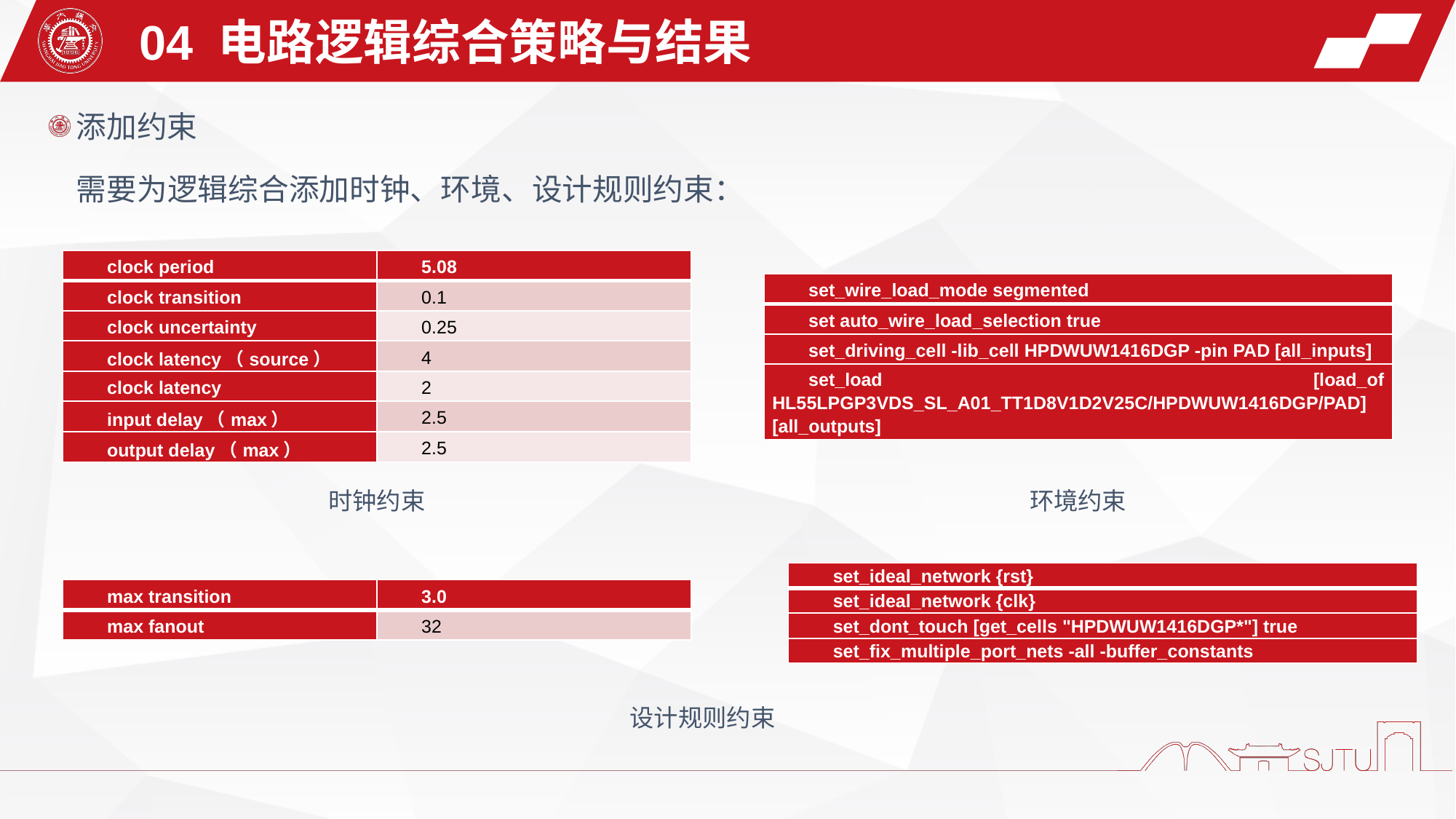

04 电路逻辑综合策略与结果
添加约束
   需要为逻辑综合添加时钟、环境、设计规则约束：
| clock period | 5.08 |
| --- | --- |
| clock transition | 0.1 |
| clock uncertainty | 0.25 |
| clock latency（source） | 4 |
| clock latency | 2 |
| input delay（max） | 2.5 |
| output delay（max） | 2.5 |
| set\_wire\_load\_mode segmented |
| --- |
| set auto\_wire\_load\_selection true |
| set\_driving\_cell -lib\_cell HPDWUW1416DGP -pin PAD [all\_inputs] |
| set\_load [load\_of HL55LPGP3VDS\_SL\_A01\_TT1D8V1D2V25C/HPDWUW1416DGP/PAD] [all\_outputs] |
时钟约束
环境约束
| set\_ideal\_network {rst} |
| --- |
| set\_ideal\_network {clk} |
| set\_dont\_touch [get\_cells "HPDWUW1416DGP\*"] true |
| set\_fix\_multiple\_port\_nets -all -buffer\_constants |
| max transition | 3.0 |
| --- | --- |
| max fanout | 32 |
设计规则约束